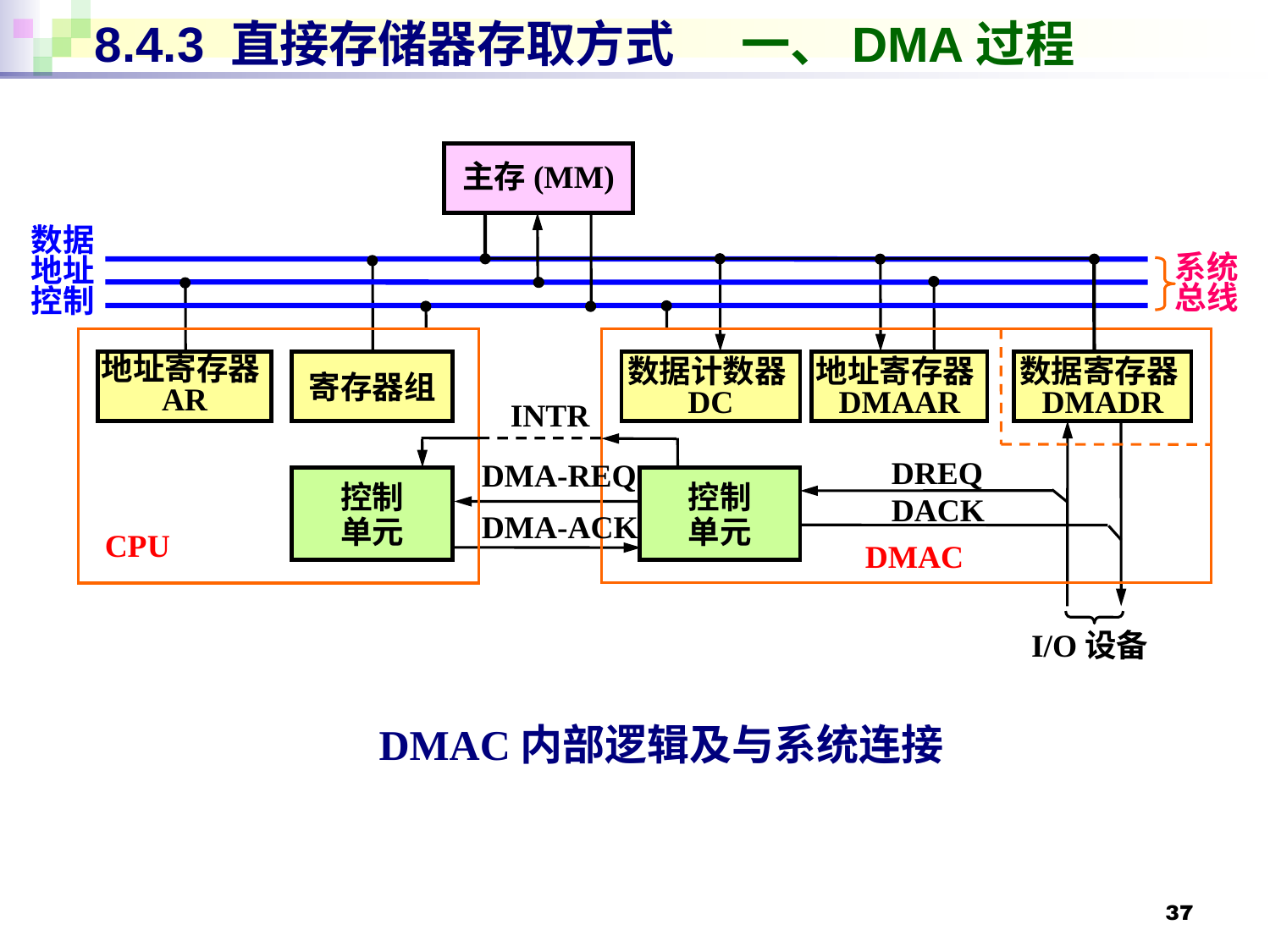

# 8.4.3 直接存储器存取方式      一、DMA过程
主存(MM)

数据
地址
控制
系统
总线

地址寄存器AR
寄存器组
数据计数器DC
地址寄存器DMAAR
数据寄存器DMADR
INTR

DREQ
DMA-REQ
控制
单元
控制
单元

DACK

DMA-ACK

CPU
DMAC

I/O设备
DMAC内部逻辑及与系统连接

37